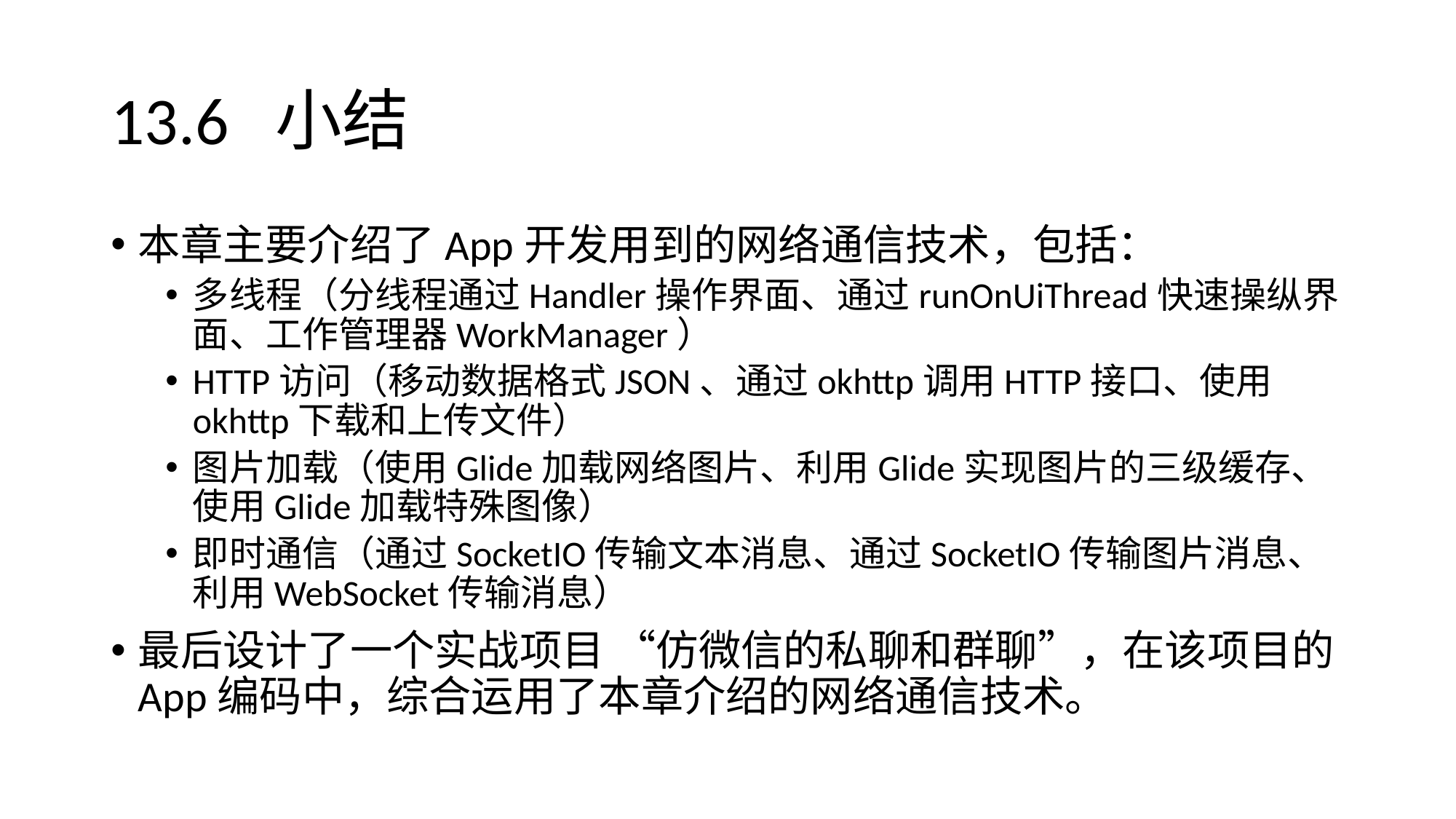

# 13.6  小结
本章主要介绍了App开发用到的网络通信技术，包括：
多线程（分线程通过Handler操作界面、通过runOnUiThread快速操纵界面、工作管理器WorkManager）
HTTP访问（移动数据格式JSON、通过okhttp调用HTTP接口、使用okhttp下载和上传文件）
图片加载（使用Glide加载网络图片、利用Glide实现图片的三级缓存、使用Glide加载特殊图像）
即时通信（通过SocketIO传输文本消息、通过SocketIO传输图片消息、利用WebSocket传输消息）
最后设计了一个实战项目 “仿微信的私聊和群聊”，在该项目的App编码中，综合运用了本章介绍的网络通信技术。